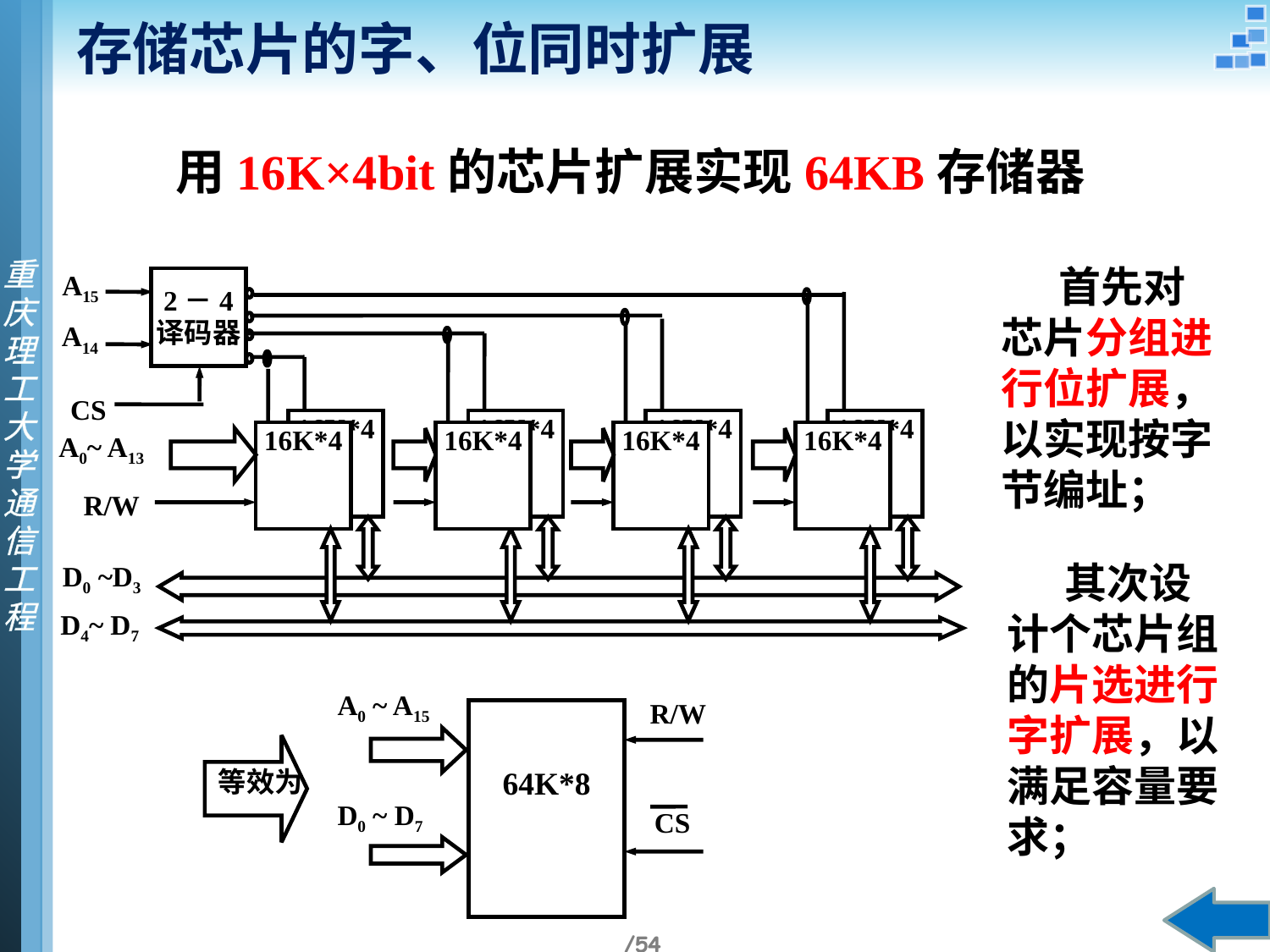

# 存储芯片的字、位同时扩展
用16K×4bit的芯片扩展实现64KB存储器
     首先对芯片分组进行位扩展，以实现按字节编址；
A15
2－4
译码器

A14

CS

16K*4
16K*4
16K*4
16K*4
16K*4
16K*4
16K*4
16K*4

A0~ A13
R/W

     其次设计个芯片组的片选进行字扩展，以满足容量要求；
D0 ~D3

D4~ D7

A0 ~ A15
R/W

64K*8

等效为
D0 ~ D7
CS

34
/54